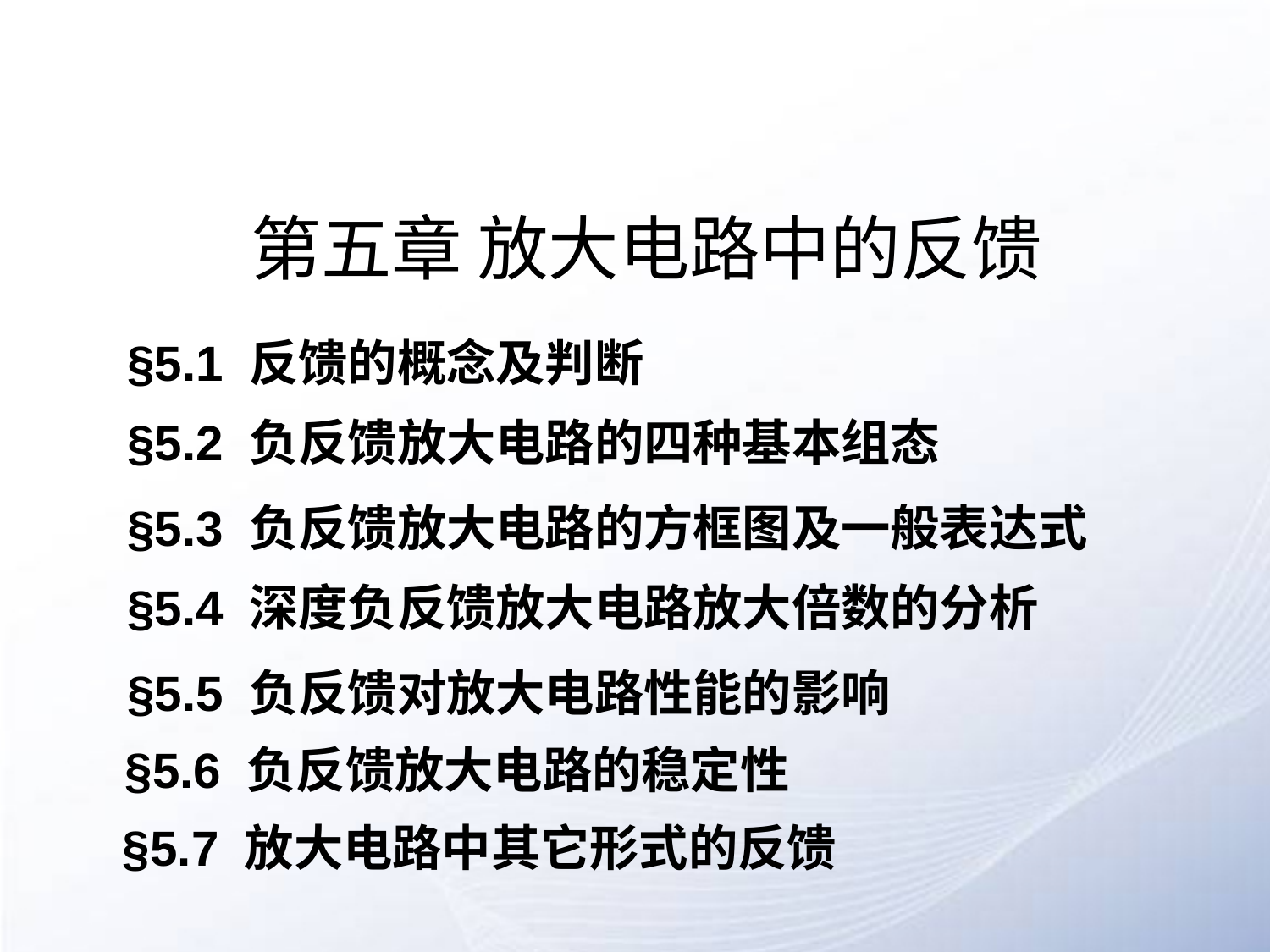

# 第五章 放大电路中的反馈
§5.1 反馈的概念及判断
§5.2 负反馈放大电路的四种基本组态
§5.3 负反馈放大电路的方框图及一般表达式
§5.4 深度负反馈放大电路放大倍数的分析
§5.5 负反馈对放大电路性能的影响
§5.6 负反馈放大电路的稳定性
§5.7 放大电路中其它形式的反馈